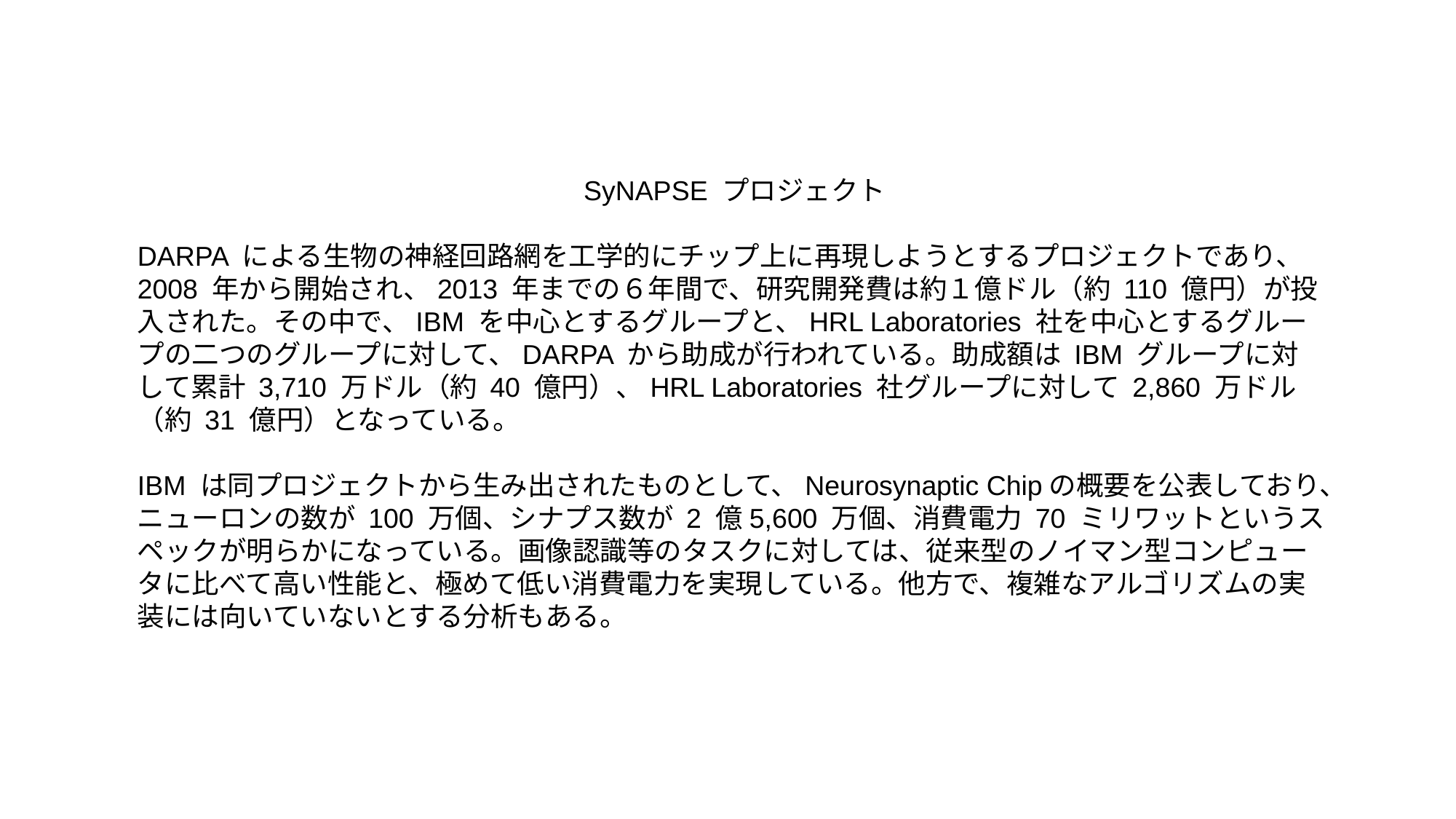

SyNAPSE プロジェクト

DARPA による生物の神経回路網を工学的にチップ上に再現しようとするプロジェクトであり、2008 年から開始され、2013 年までの６年間で、研究開発費は約１億ドル（約 110 億円）が投入された。その中で、IBM を中心とするグループと、HRL Laboratories 社を中心とするグループの二つのグループに対して、DARPA から助成が行われている。助成額は IBM グループに対して累計 3,710 万ドル（約 40 億円）、HRL Laboratories 社グループに対して 2,860 万ドル（約 31 億円）となっている。

IBM は同プロジェクトから生み出されたものとして、Neurosynaptic Chipの概要を公表しており、ニューロンの数が 100 万個、シナプス数が 2 億5,600 万個、消費電力 70 ミリワットというスペックが明らかになっている。画像認識等のタスクに対しては、従来型のノイマン型コンピュータに比べて高い性能と、極めて低い消費電力を実現している。他方で、複雑なアルゴリズムの実装には向いていないとする分析もある。